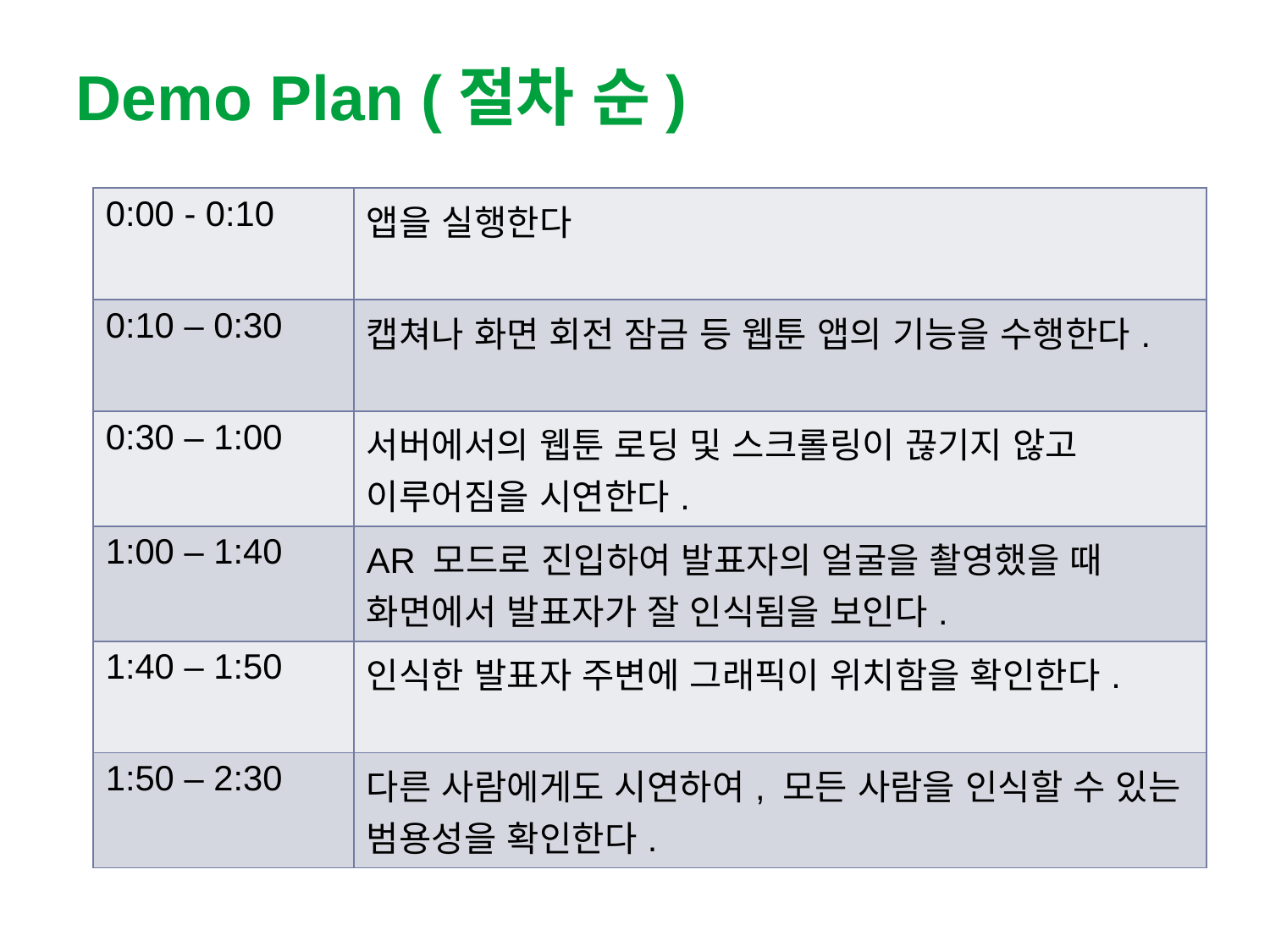

# Demo Plan (절차 순)
| 0:00 - 0:10 | 앱을 실행한다 |
| --- | --- |
| 0:10 – 0:30 | 캡쳐나 화면 회전 잠금 등 웹툰 앱의 기능을 수행한다. |
| 0:30 – 1:00 | 서버에서의 웹툰 로딩 및 스크롤링이 끊기지 않고 이루어짐을 시연한다. |
| 1:00 – 1:40 | AR 모드로 진입하여 발표자의 얼굴을 촬영했을 때 화면에서 발표자가 잘 인식됨을 보인다. |
| 1:40 – 1:50 | 인식한 발표자 주변에 그래픽이 위치함을 확인한다. |
| 1:50 – 2:30 | 다른 사람에게도 시연하여, 모든 사람을 인식할 수 있는 범용성을 확인한다. |